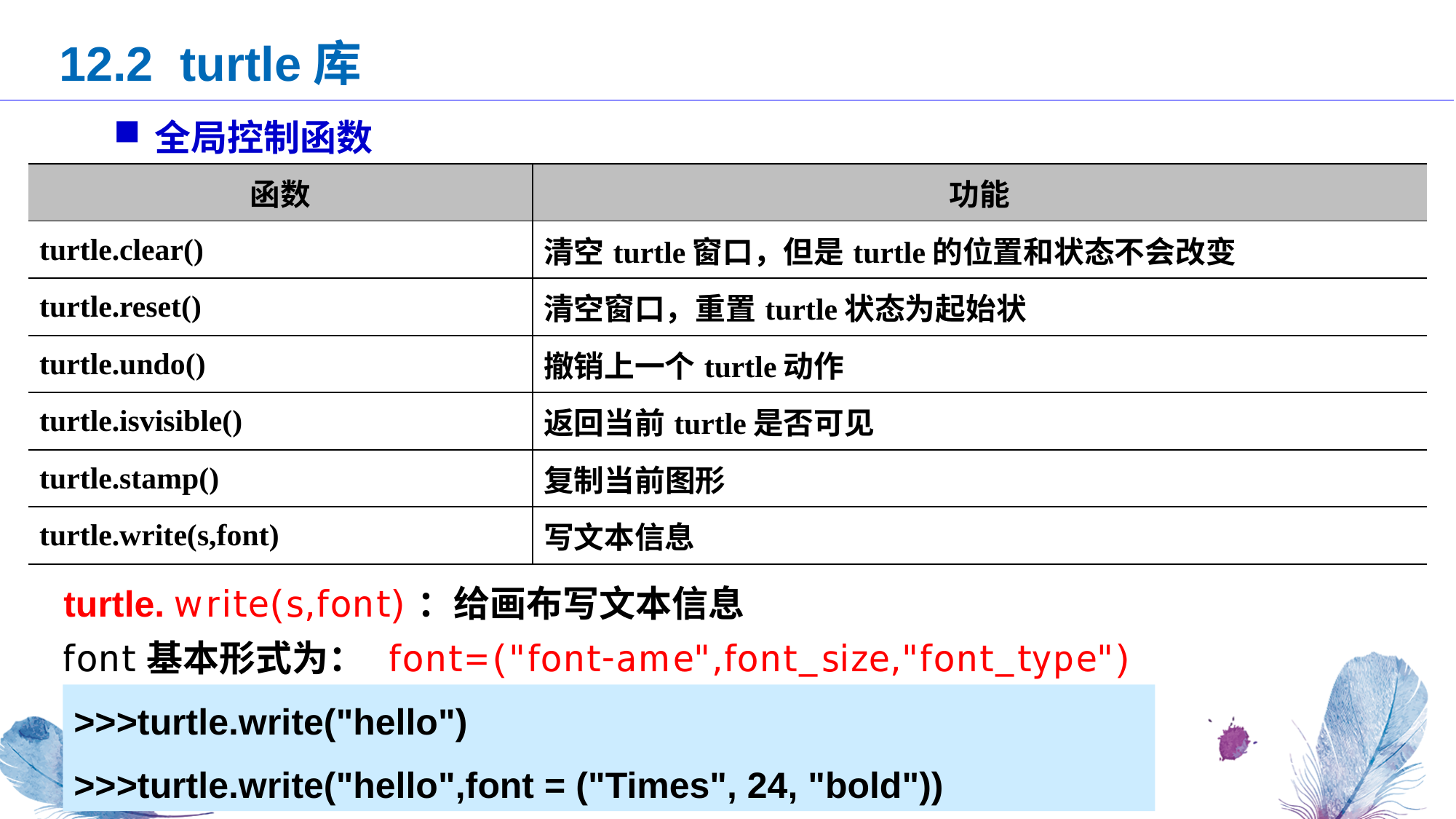

12.2  turtle库
全局控制函数
| 函数 | 功能 |
| --- | --- |
| turtle.clear() | 清空turtle窗口，但是turtle的位置和状态不会改变 |
| turtle.reset() | 清空窗口，重置turtle状态为起始状 |
| turtle.undo() | 撤销上一个turtle动作 |
| turtle.isvisible() | 返回当前turtle是否可见 |
| turtle.stamp() | 复制当前图形 |
| turtle.write(s,font) | 写文本信息 |
turtle. write(s,font)：给画布写文本信息
font基本形式为：  font=("font-ame",font_size,"font_type")
>>>turtle.write("hello")
>>>turtle.write("hello",font = ("Times", 24, "bold"))